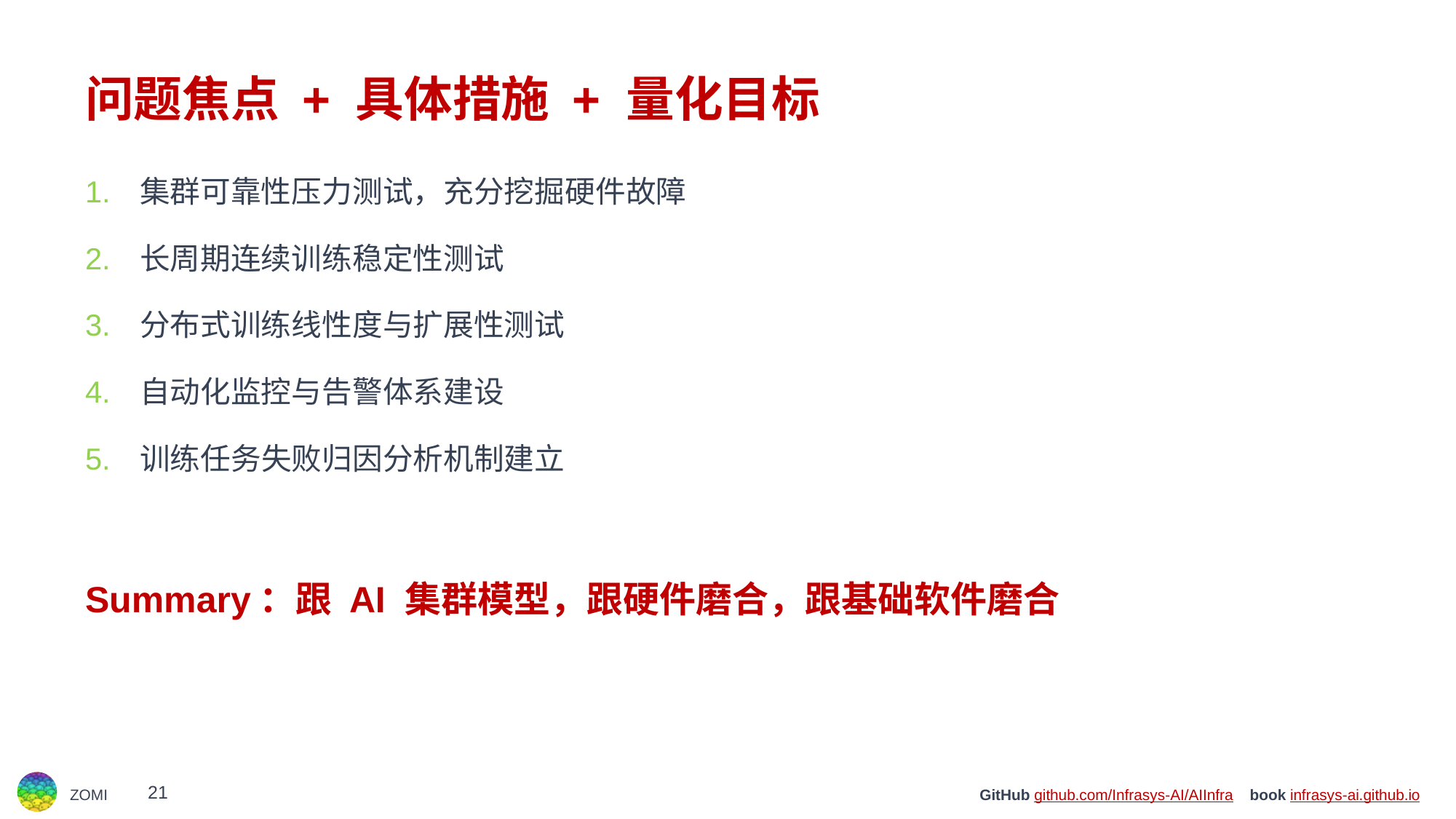

# 问题焦点 + 具体措施 + 量化目标
集群可靠性压力测试​，充分挖掘硬件故障
长周期连续训练稳定性测试
分布式训练线性度与扩展性测试
自动化监控与告警体系建设
训练任务失败归因分析机制建立

Summary：跟 AI 集群模型，跟硬件磨合，跟基础软件磨合